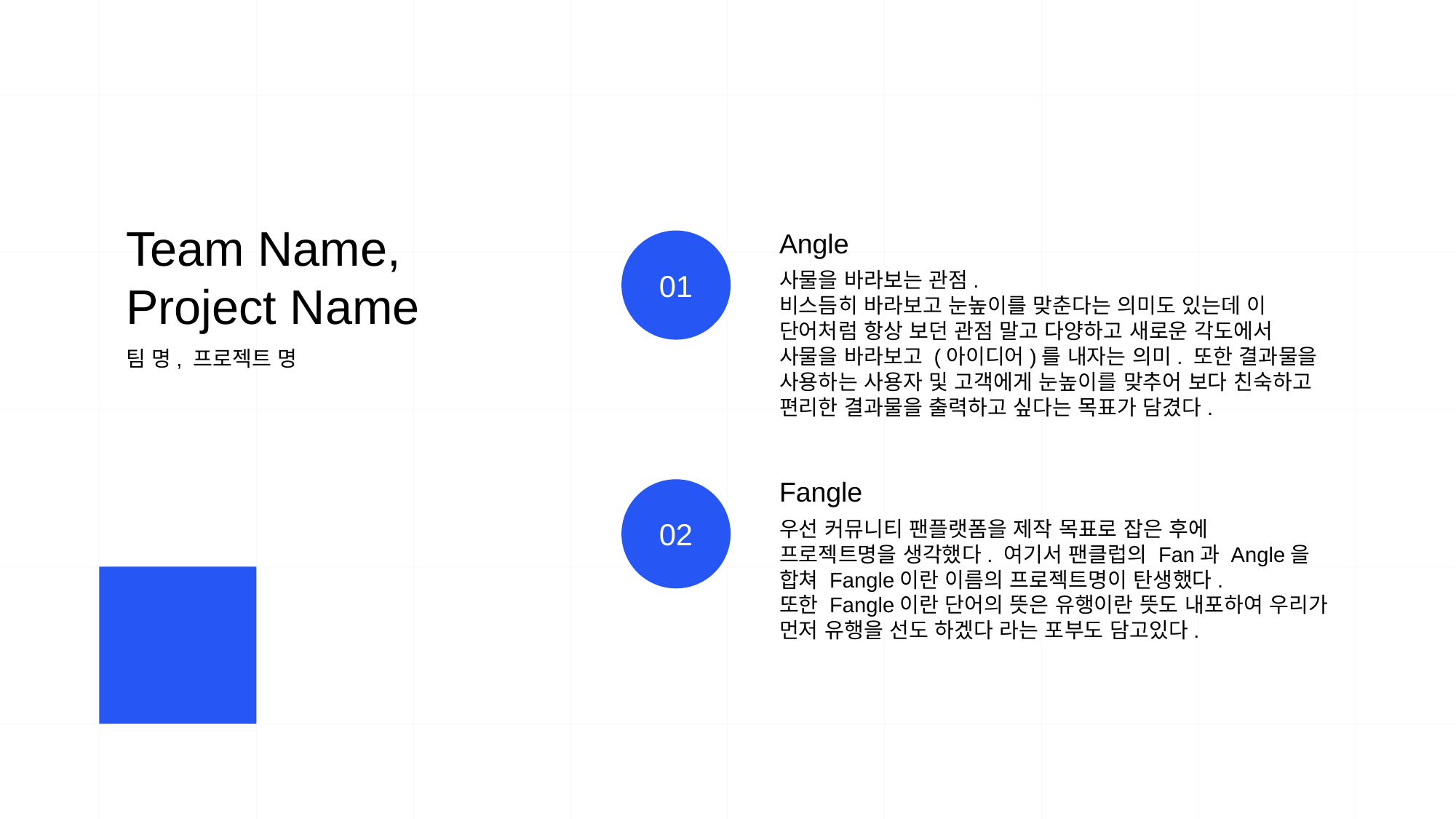

Team Name,
Project Name
Angle
01
사물을 바라보는 관점.
비스듬히 바라보고 눈높이를 맞춘다는 의미도 있는데 이 단어처럼 항상 보던 관점 말고 다양하고 새로운 각도에서 사물을 바라보고 (아이디어)를 내자는 의미. 또한 결과물을 사용하는 사용자 및 고객에게 눈높이를 맞추어 보다 친숙하고 편리한 결과물을 출력하고 싶다는 목표가 담겼다.
팀 명, 프로젝트 명
Fangle
02
우선 커뮤니티 팬플랫폼을 제작 목표로 잡은 후에 프로젝트명을 생각했다. 여기서 팬클럽의 Fan과 Angle을 합쳐 Fangle이란 이름의 프로젝트명이 탄생했다.
또한 Fangle이란 단어의 뜻은 유행이란 뜻도 내포하여 우리가 먼저 유행을 선도 하겠다 라는 포부도 담고있다.